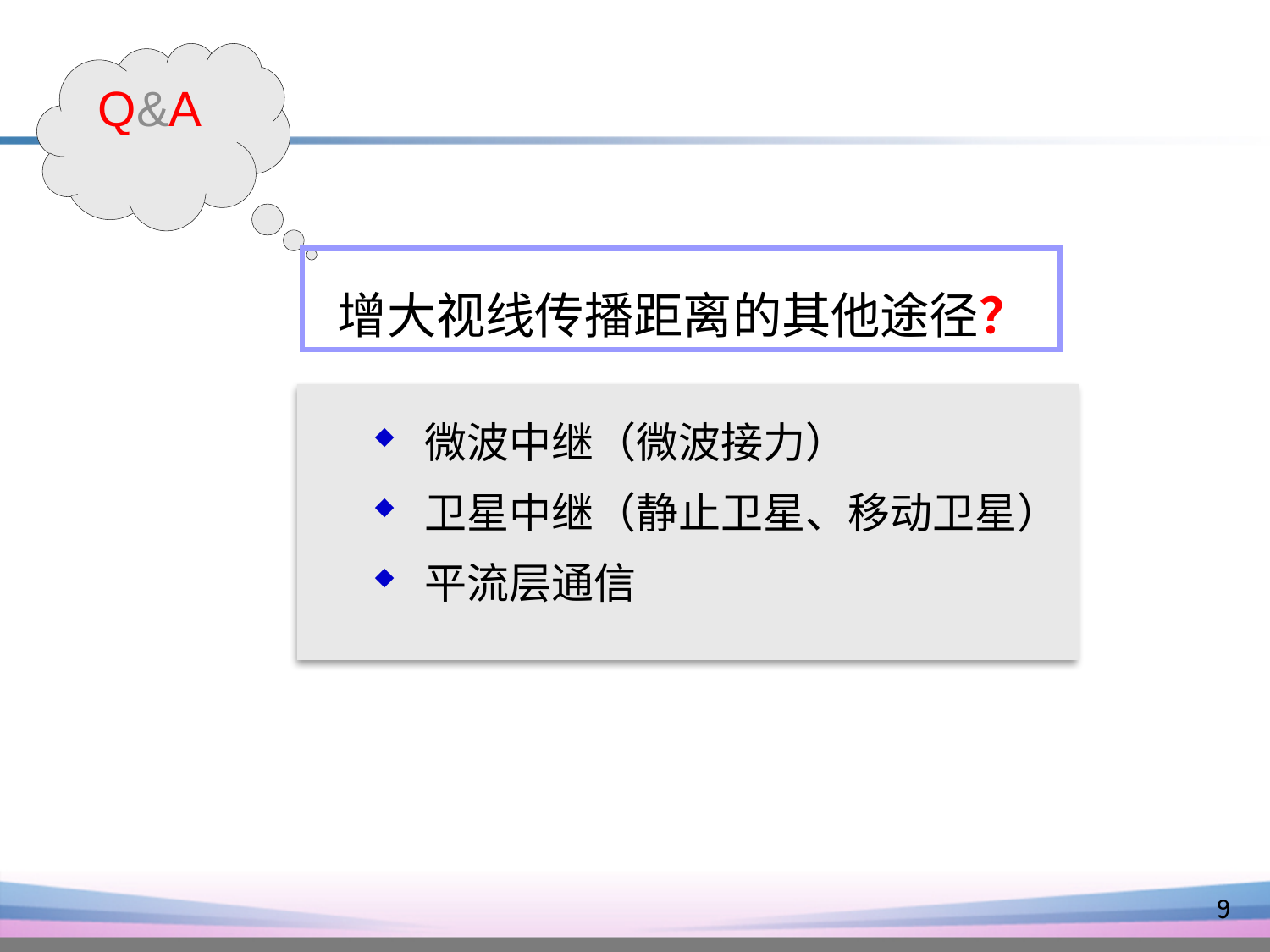

Q&A
 增大视线传播距离的其他途径？
 微波中继（微波接力）
 卫星中继（静止卫星、移动卫星）
 平流层通信
9